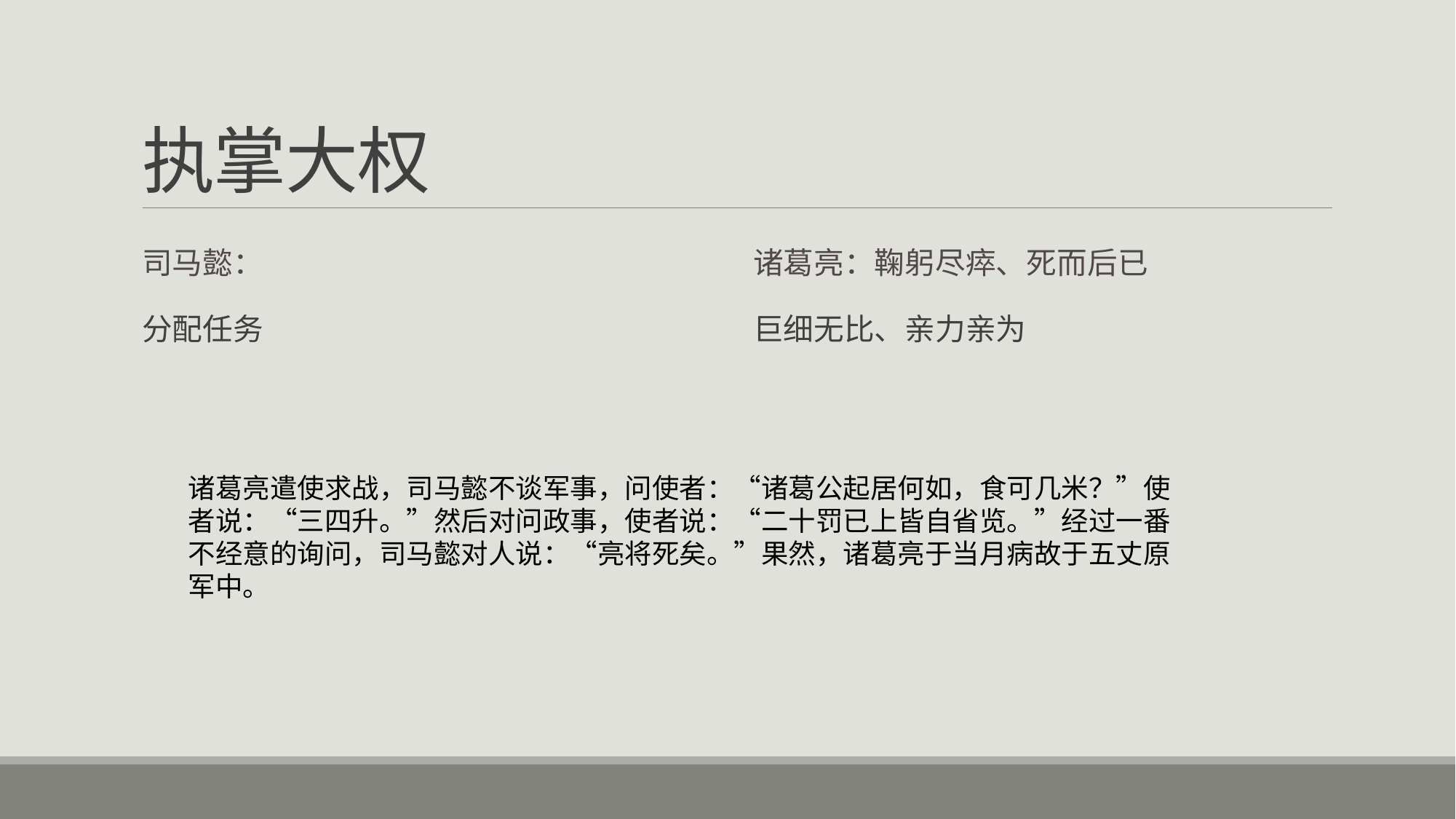

# 执掌大权
司马懿：
诸葛亮：鞠躬尽瘁、死而后已
分配任务
巨细无比、亲力亲为
诸葛亮遣使求战，司马懿不谈军事，问使者：“诸葛公起居何如，食可几米？”使者说：“三四升。”然后对问政事，使者说：“二十罚已上皆自省览。”经过一番不经意的询问，司马懿对人说：“亮将死矣。”果然，诸葛亮于当月病故于五丈原军中。